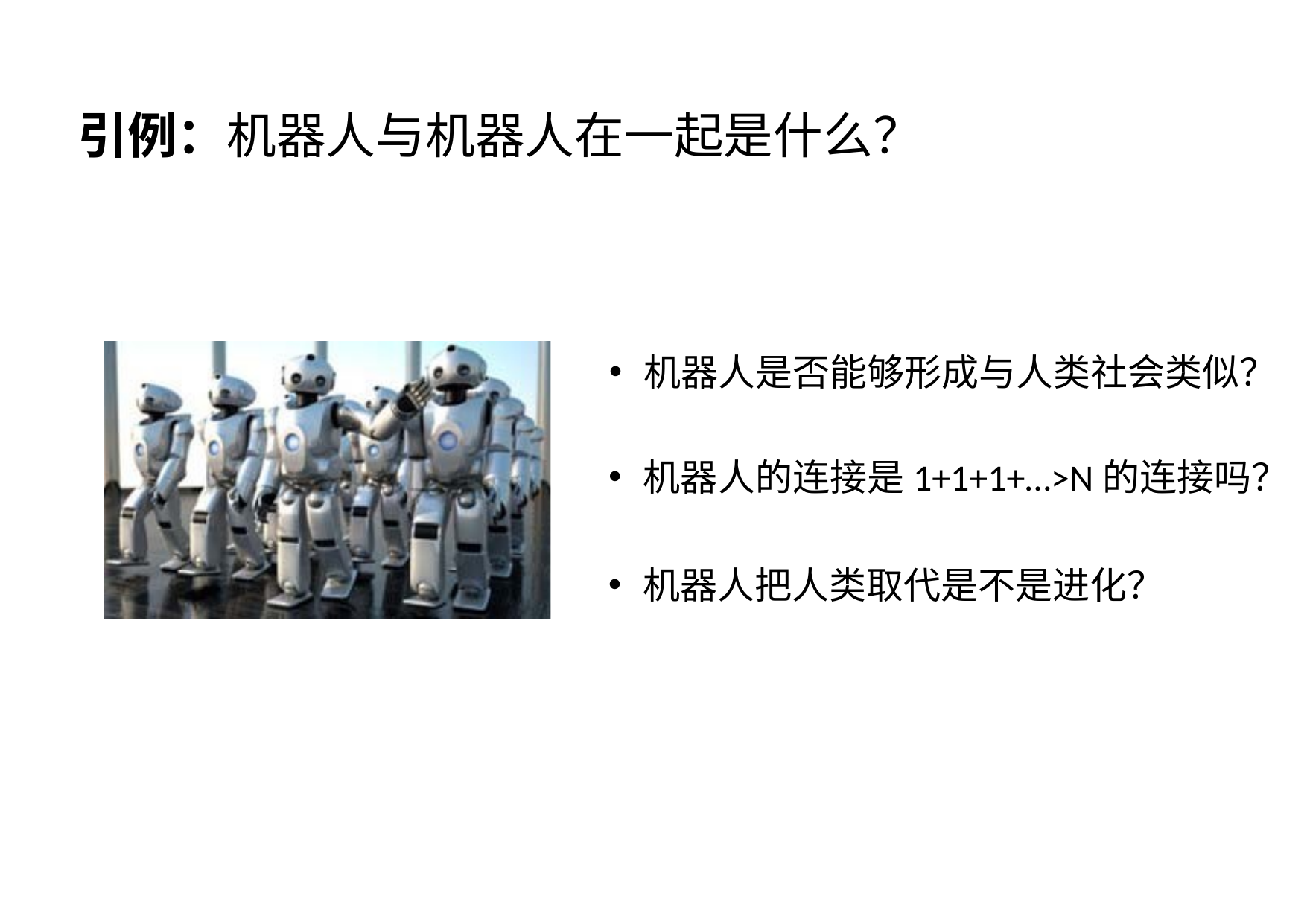

引例：机器人与机器人在一起是什么？

机器人是否能够形成与人类社会类似？
机器人的连接是1+1+1+…>N的连接吗？
机器人把人类取代是不是进化？